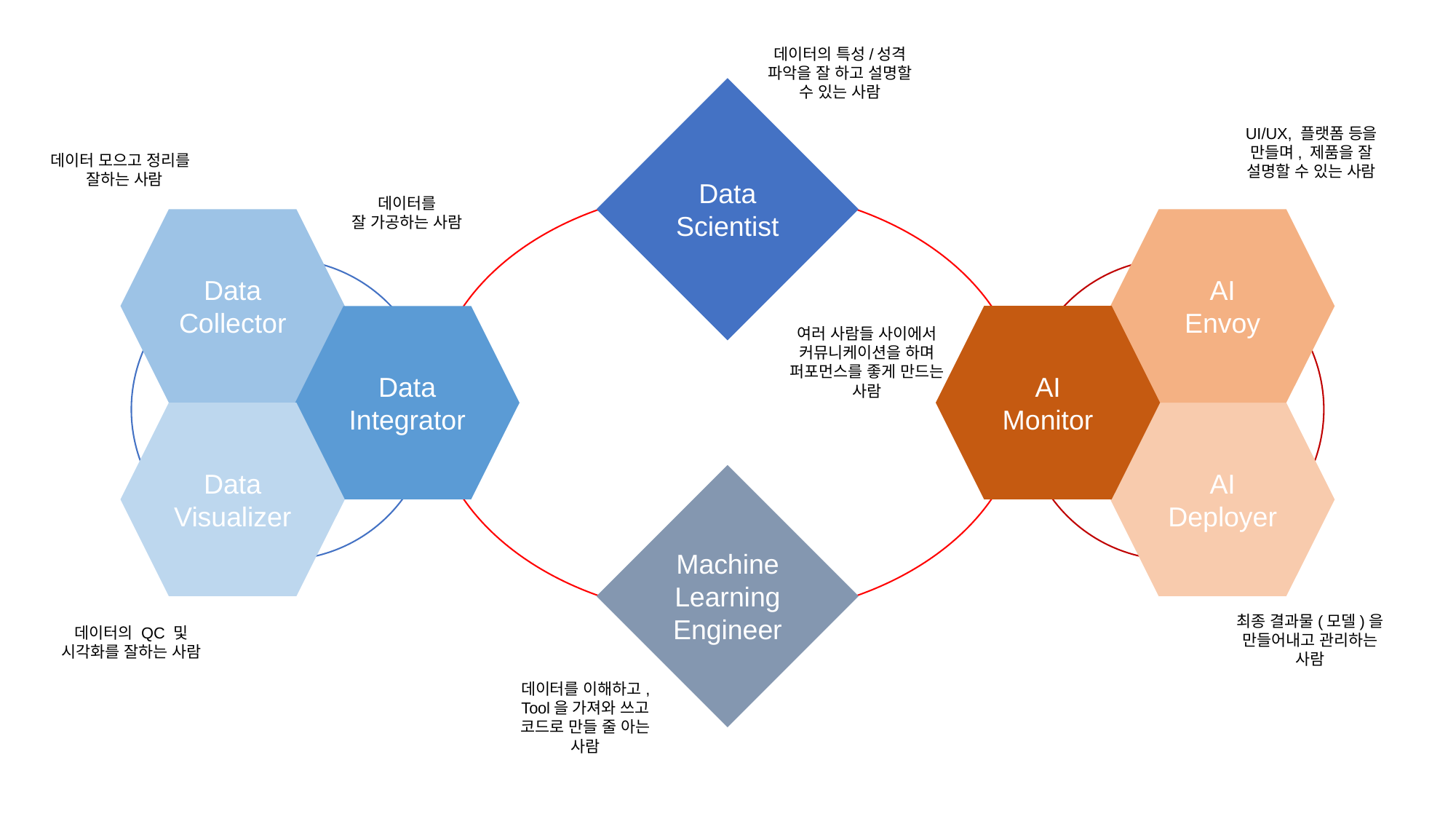

데이터의 특성/성격 파악을 잘 하고 설명할 수 있는 사람
Data
Scientist
UI/UX, 플랫폼 등을 만들며, 제품을 잘 설명할 수 있는 사람
데이터 모으고 정리를
 잘하는 사람
데이터를
잘 가공하는 사람

Data
Collector
AI
Envoy

AI
Monitor
Data
Integrator
여러 사람들 사이에서
커뮤니케이션을 하며 퍼포먼스를 좋게 만드는 사람
Data
Visualizer
AI
Deployer
Machine
Learning
Engineer
최종 결과물(모델)을 만들어내고 관리하는 사람
데이터의 QC 및
시각화를 잘하는 사람
데이터를 이해하고, Tool을 가져와 쓰고
코드로 만들 줄 아는 사람